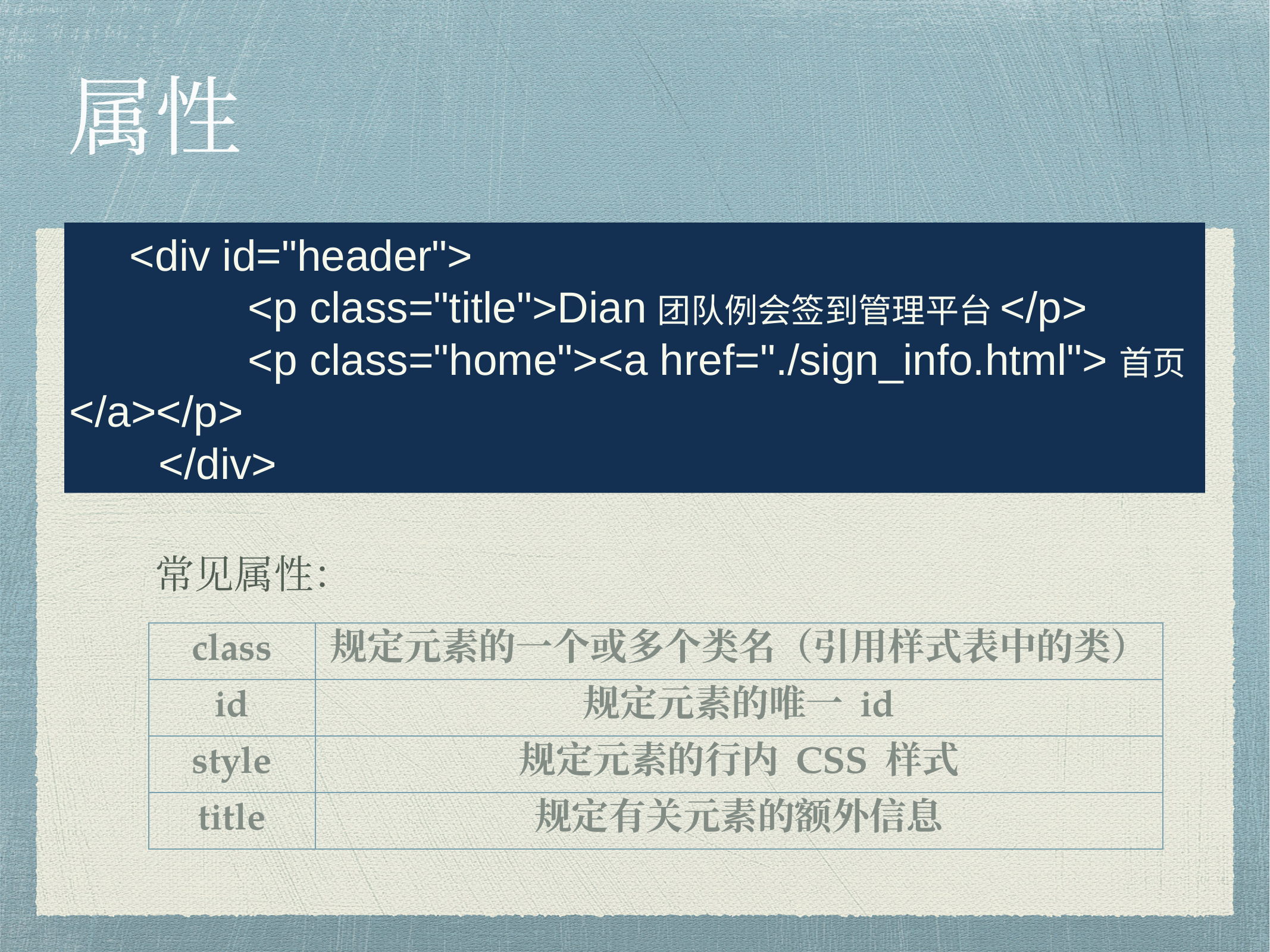

# 属性
     <div id="header">
		<p class="title">Dian团队例会签到管理平台</p>
		<p class="home"><a href="./sign_info.html">首页</a></p>
	</div>
常见属性：
| class | 规定元素的一个或多个类名（引用样式表中的类） |
| --- | --- |
| id | 规定元素的唯一 id |
| style | 规定元素的行内 CSS 样式 |
| title | 规定有关元素的额外信息 |